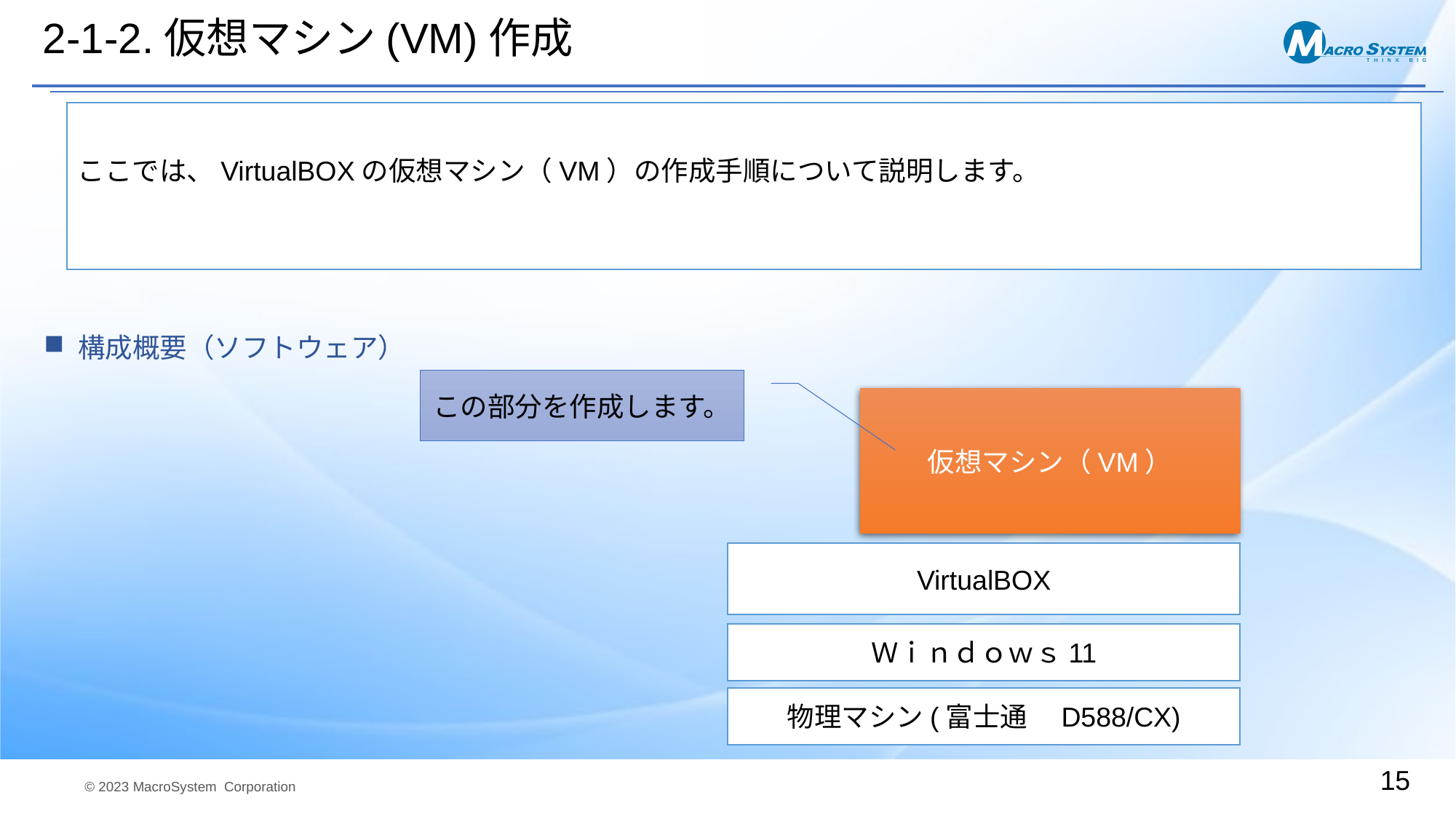

# 2-1-2.仮想マシン(VM)作成
ここでは、VirtualBOXの仮想マシン（VM）の作成手順について説明します。

構成概要（ソフトウェア）
この部分を作成します。
仮想マシン（VM）
VirtualBOX
Ｗｉｎｄｏｗｓ11
物理マシン(富士通　D588/CX)